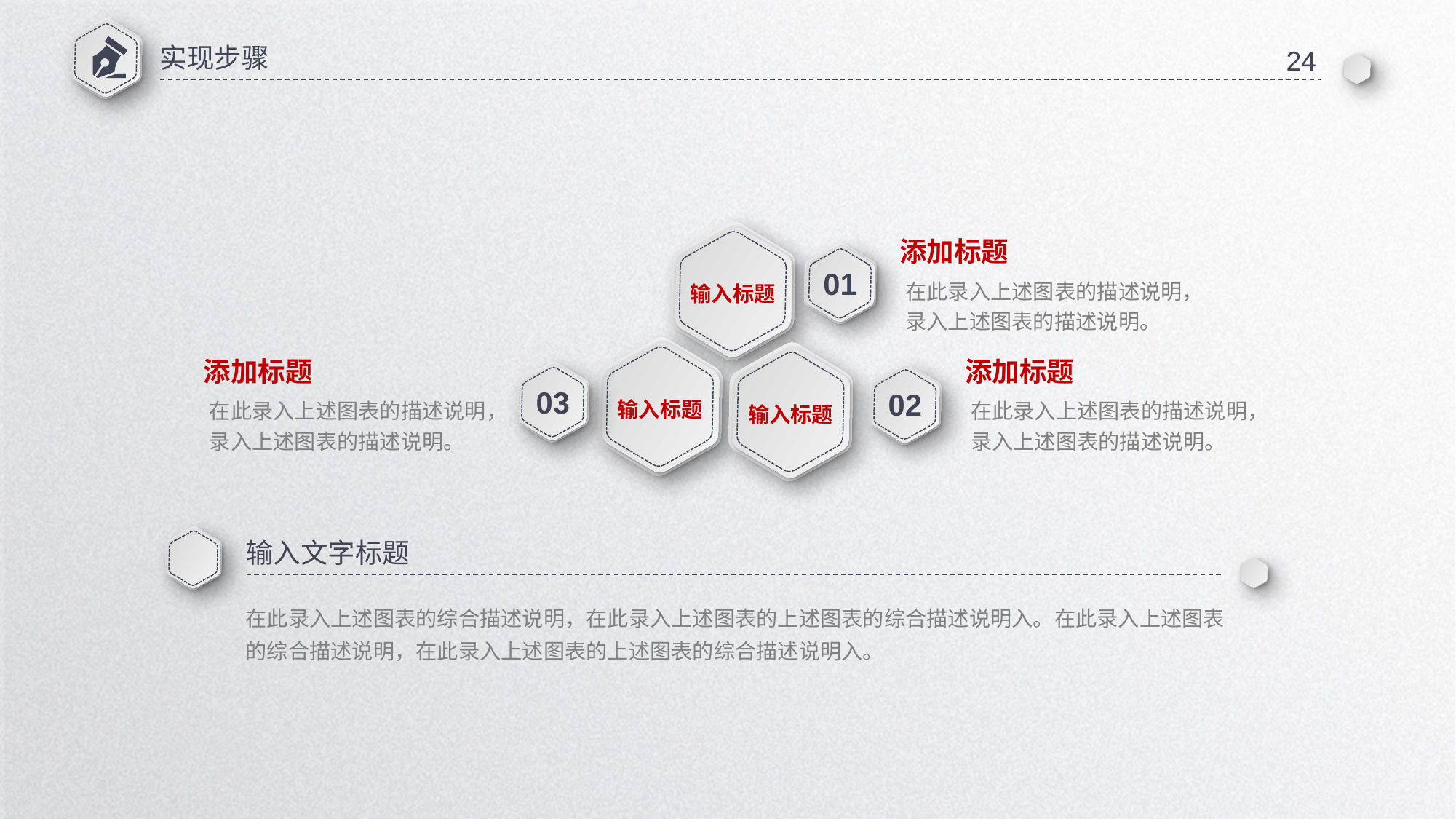

实现步骤
24

添加标题

输入标题

01
在此录入上述图表的描述说明，录入上述图表的描述说明。

输入标题
添加标题
添加标题

输入标题

03

02
在此录入上述图表的描述说明，录入上述图表的描述说明。
在此录入上述图表的描述说明，录入上述图表的描述说明。

输入文字标题

在此录入上述图表的综合描述说明，在此录入上述图表的上述图表的综合描述说明入。在此录入上述图表的综合描述说明，在此录入上述图表的上述图表的综合描述说明入。
延时符